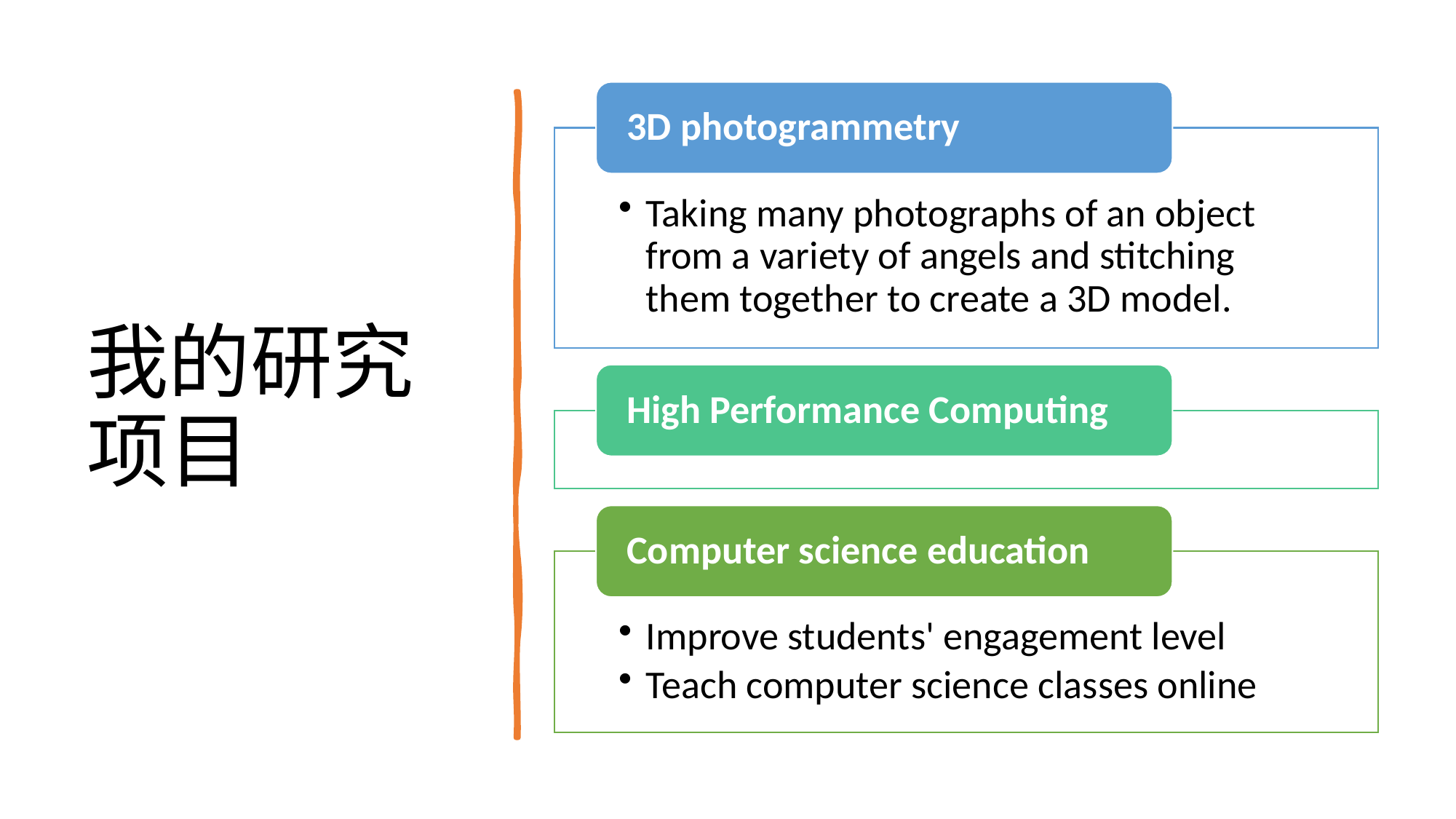

Taking many photographs of an object from a variety of angels and stitching them together to create a 3D model.
3D photogrammetry
High Performance Computing
Improve students' engagement level
Teach computer science classes online
Computer science education
# 我的研究项目